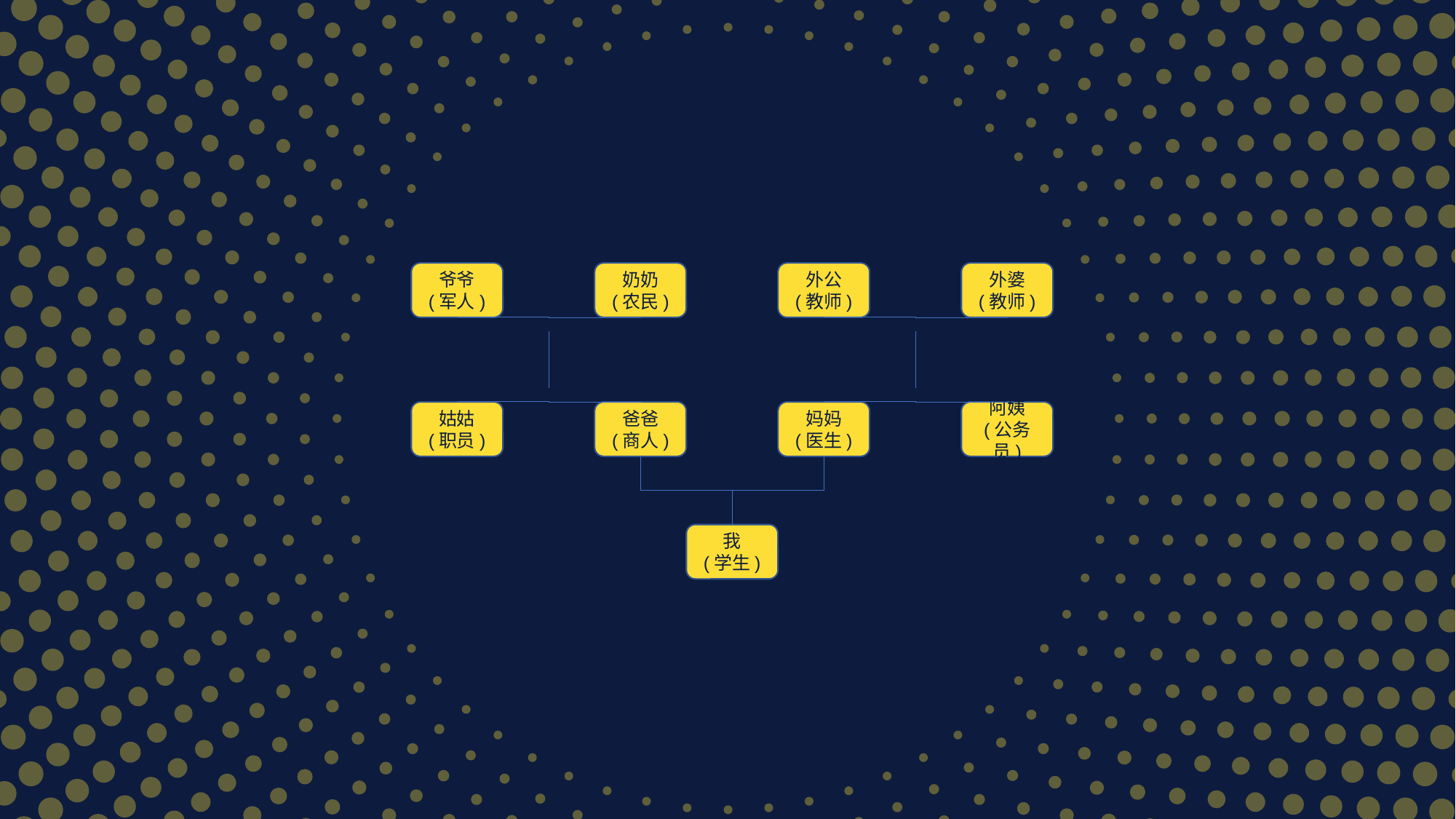

外公
(教师)
外婆
(教师)
妈妈
(医生)
阿姨
(公务员)
爷爷
(军人)
奶奶
(农民)
姑姑
(职员)
爸爸
(商人)
我
(学生)